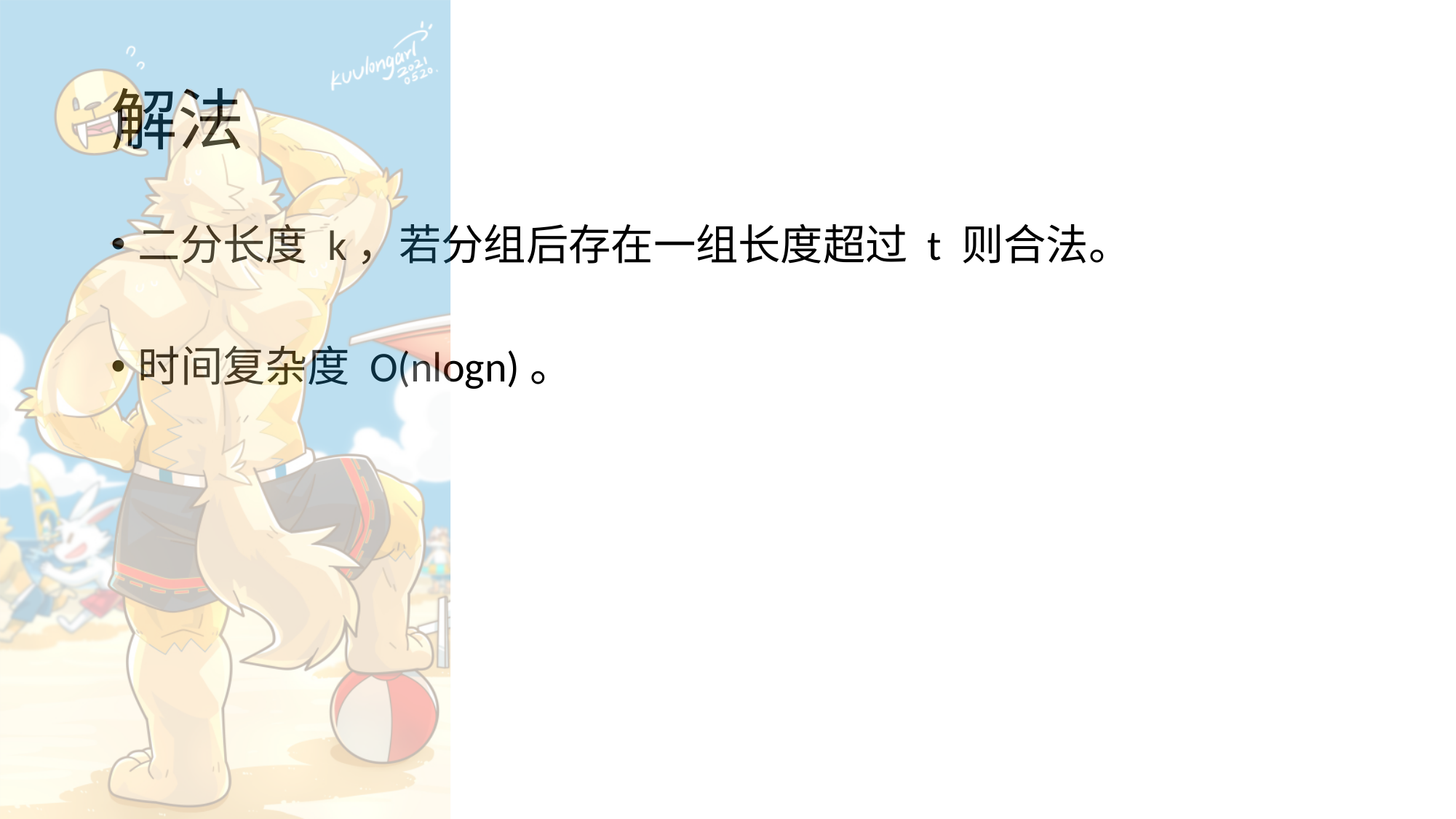

# 解法
二分长度 k，若分组后存在一组长度超过 t 则合法。

时间复杂度 O(nlogn)。